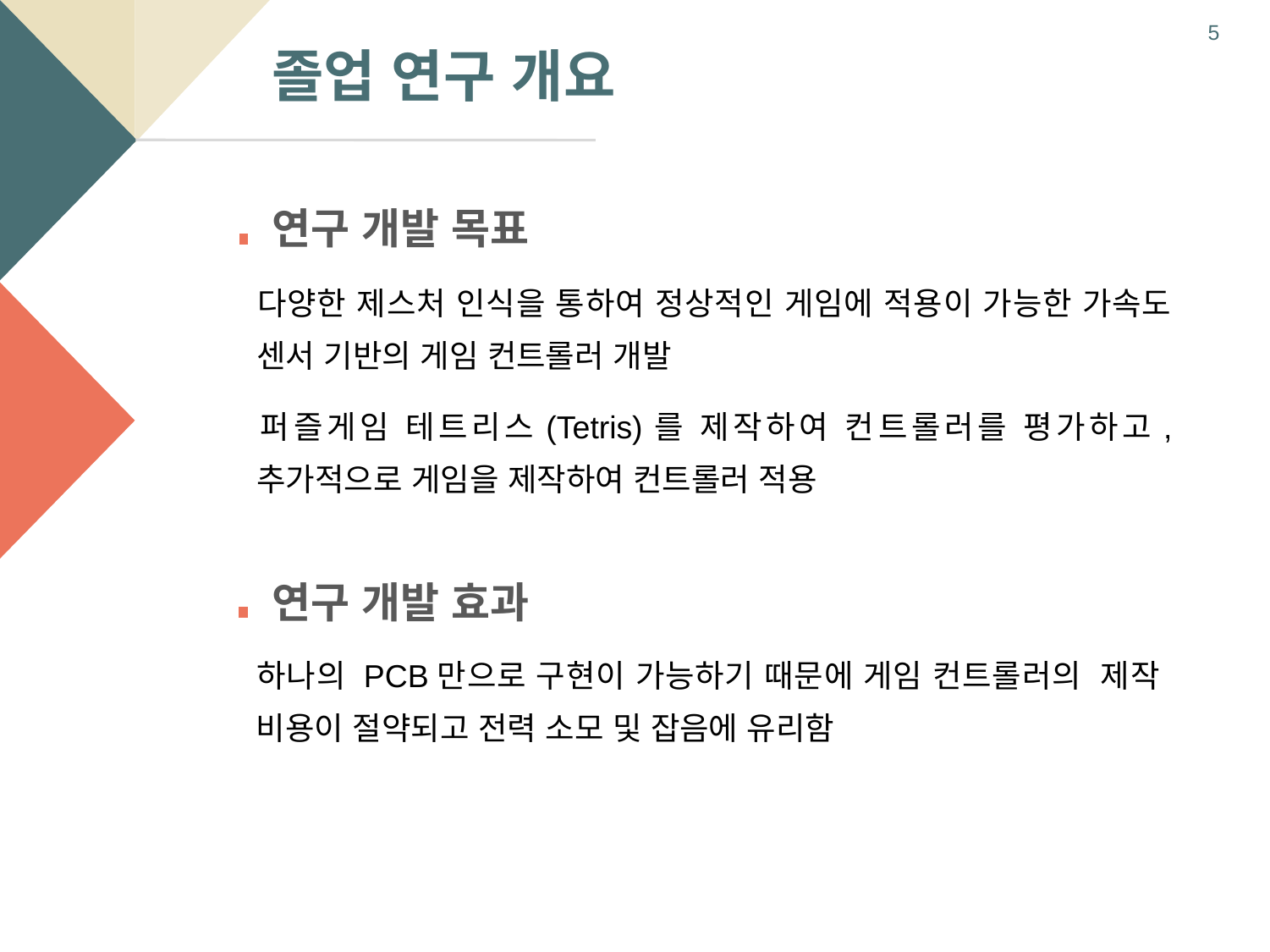

5
졸업 연구 개요
연구 개발 목표

	다양한 제스처 인식을 통하여 정상적인 게임에 적용이 가능한 가속도 센서 기반의 게임 컨트롤러 개발
	퍼즐게임 테트리스(Tetris)를 제작하여 컨트롤러를 평가하고, 추가적으로 게임을 제작하여 컨트롤러 적용

연구 개발 효과

	하나의 PCB만으로 구현이 가능하기 때문에 게임 컨트롤러의  제작 비용이 절약되고 전력 소모 및 잡음에 유리함